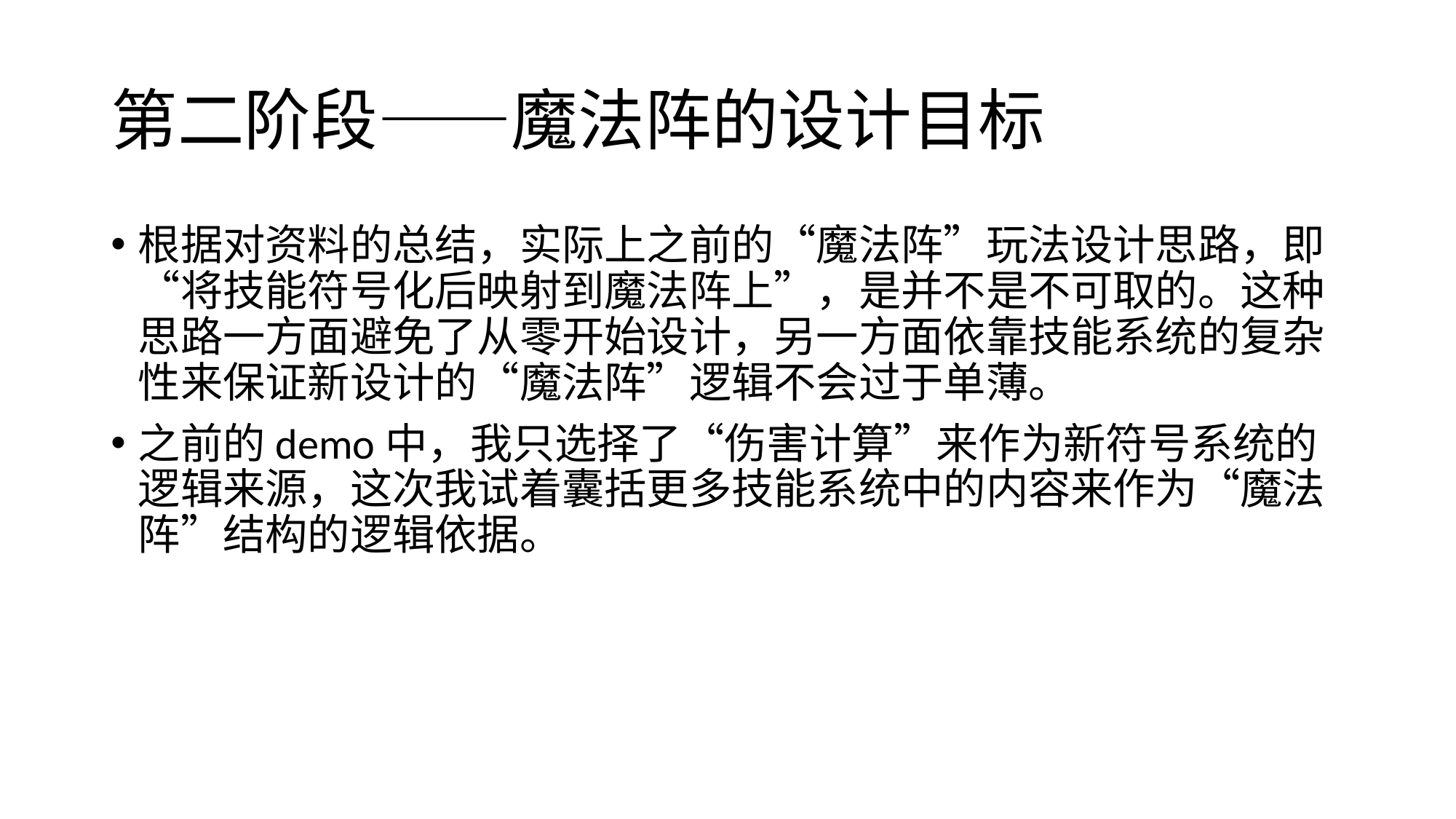

# 第二阶段——魔法阵的设计目标
根据对资料的总结，实际上之前的“魔法阵”玩法设计思路，即“将技能符号化后映射到魔法阵上”，是并不是不可取的。这种思路一方面避免了从零开始设计，另一方面依靠技能系统的复杂性来保证新设计的“魔法阵”逻辑不会过于单薄。
之前的demo中，我只选择了“伤害计算”来作为新符号系统的逻辑来源，这次我试着囊括更多技能系统中的内容来作为“魔法阵”结构的逻辑依据。